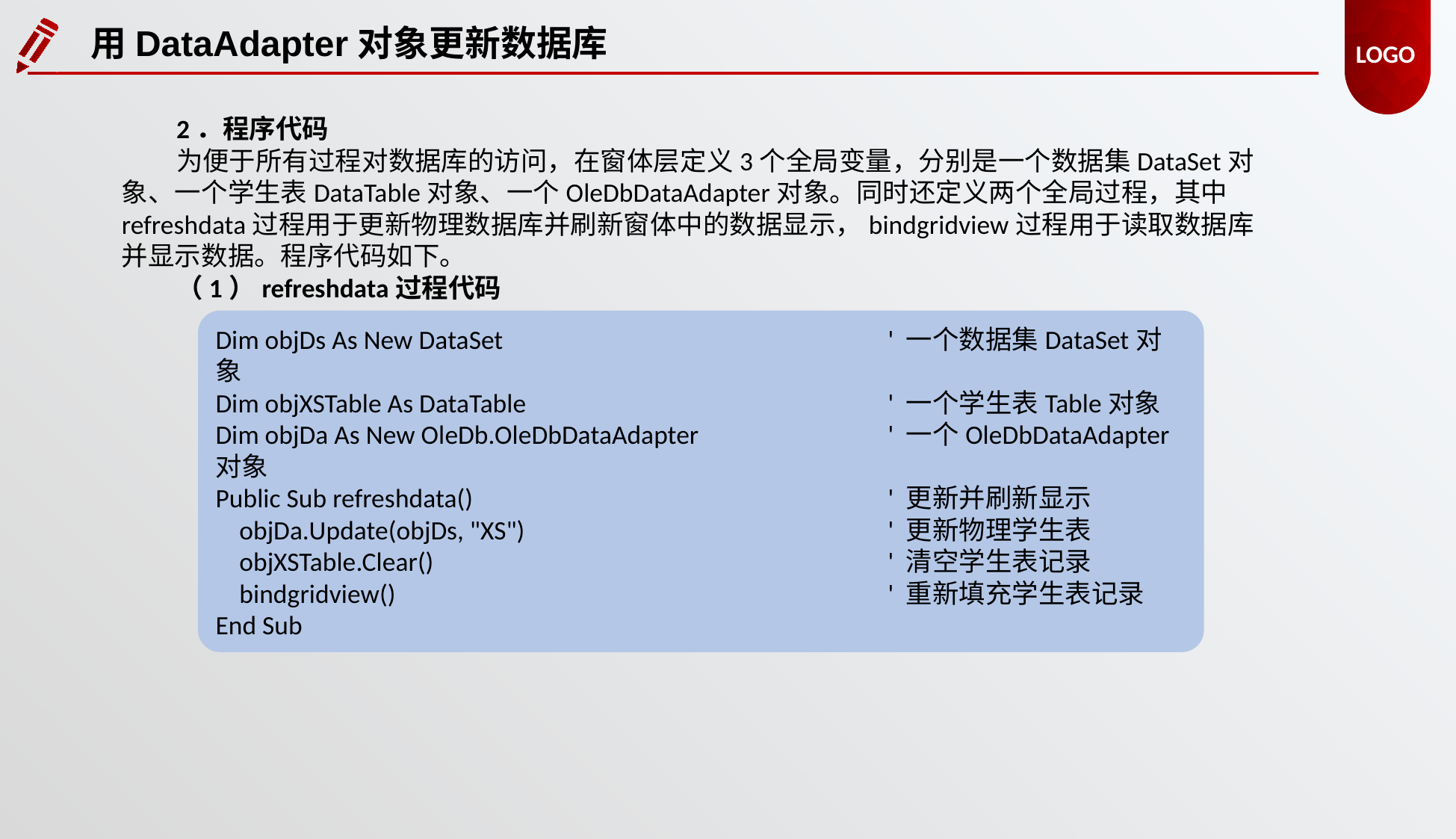

用DataAdapter对象更新数据库
2．程序代码
为便于所有过程对数据库的访问，在窗体层定义3个全局变量，分别是一个数据集DataSet对象、一个学生表DataTable对象、一个OleDbDataAdapter对象。同时还定义两个全局过程，其中refreshdata过程用于更新物理数据库并刷新窗体中的数据显示，bindgridview过程用于读取数据库并显示数据。程序代码如下。
（1）refreshdata过程代码
Dim objDs As New DataSet 				' 一个数据集DataSet对象
Dim objXSTable As DataTable 				' 一个学生表Table对象
Dim objDa As New OleDb.OleDbDataAdapter 		' 一个OleDbDataAdapter对象
Public Sub refreshdata() 				' 更新并刷新显示
    objDa.Update(objDs, "XS") 				' 更新物理学生表
    objXSTable.Clear() 				' 清空学生表记录
    bindgridview() 					' 重新填充学生表记录
End Sub